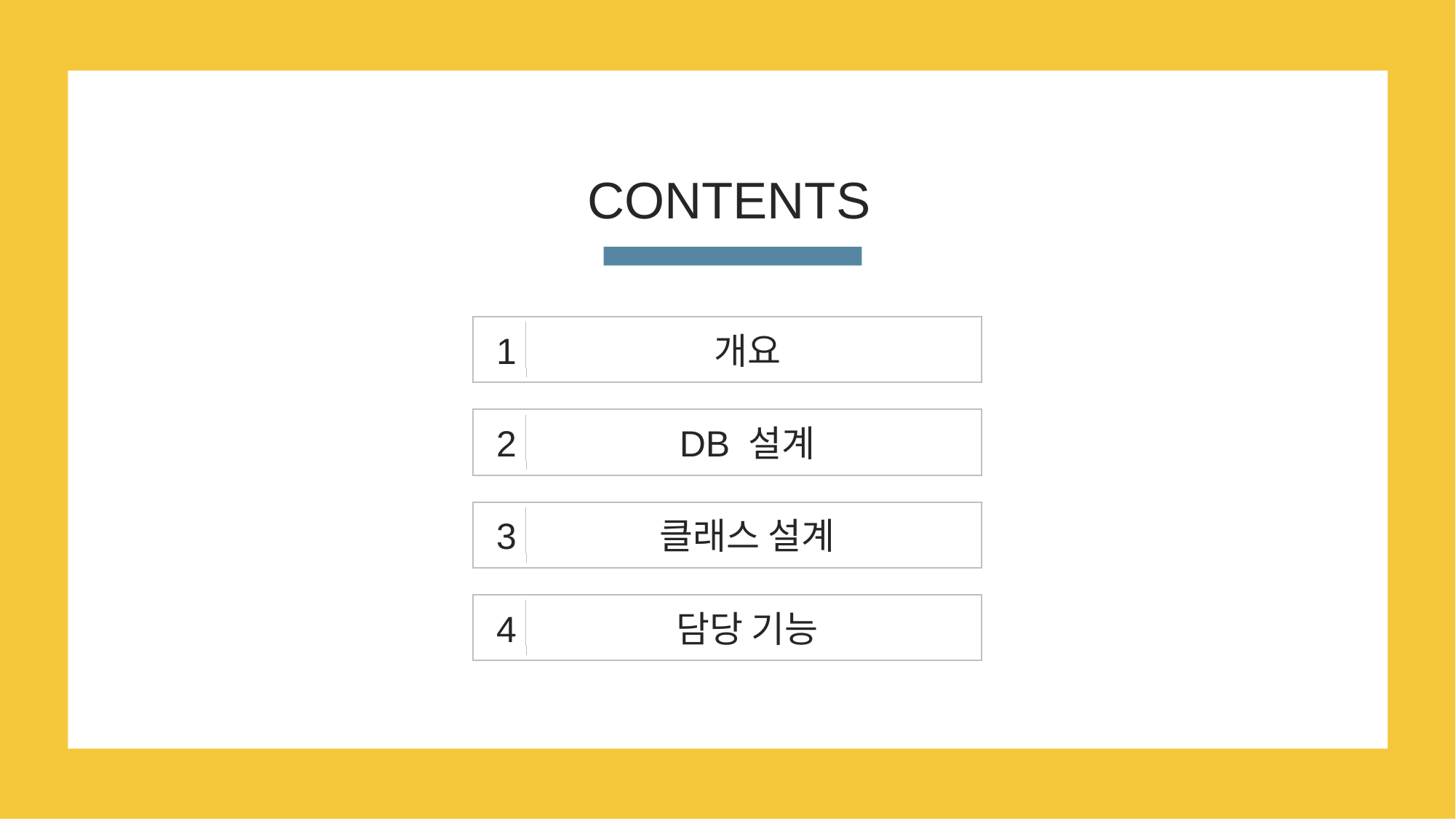

CONTENTS

1
개요

2
DB 설계

3
클래스 설계

4
담당 기능